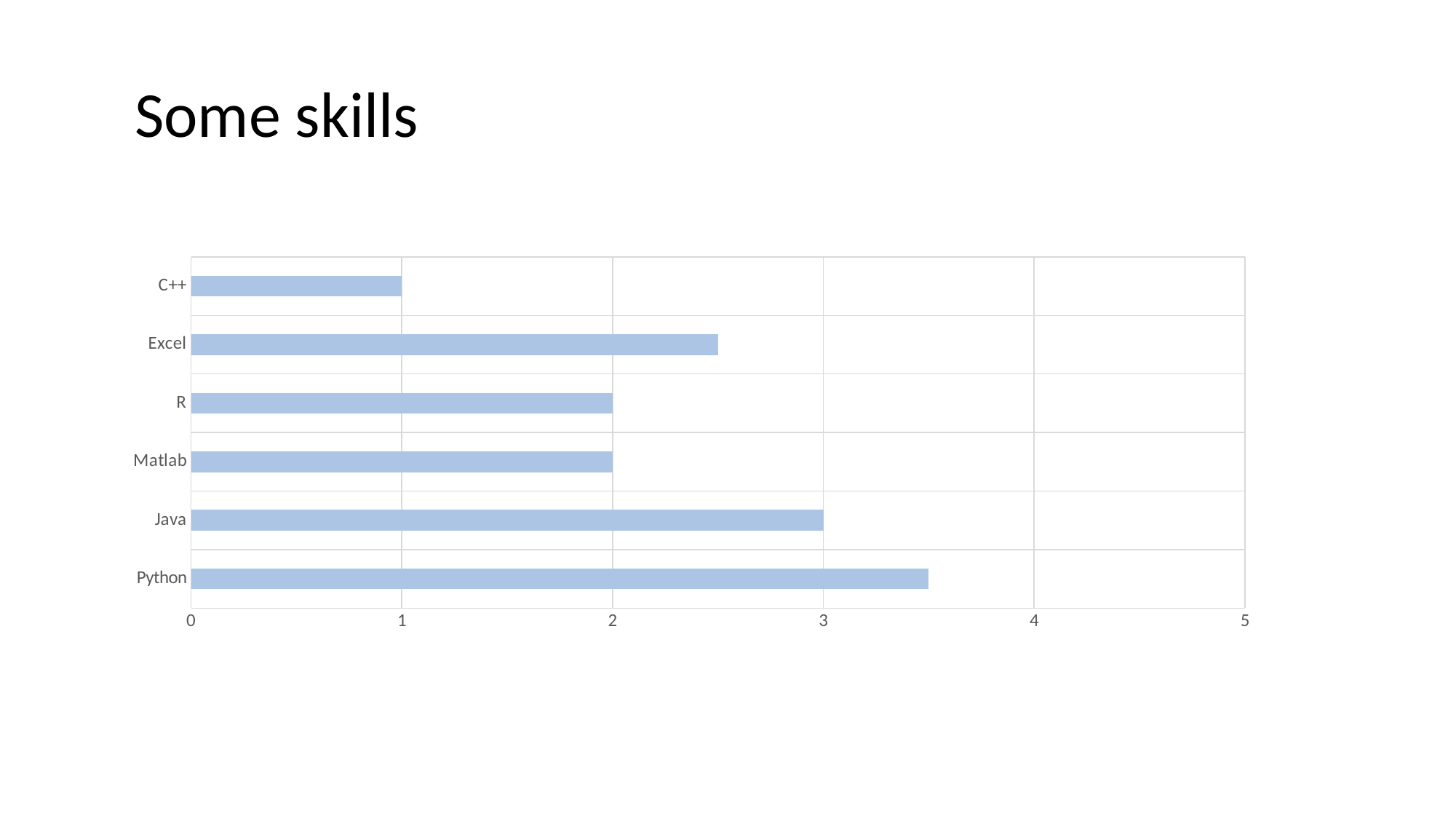

# Some skills

### Chart

| Category | 系列 3 |
|---|---|
| Python | 3.5 |
| Java | 3.0 |
| Matlab | 2.0 |
| R | 2.0 |
| Excel | 2.5 |
| C++ | 1.0 |